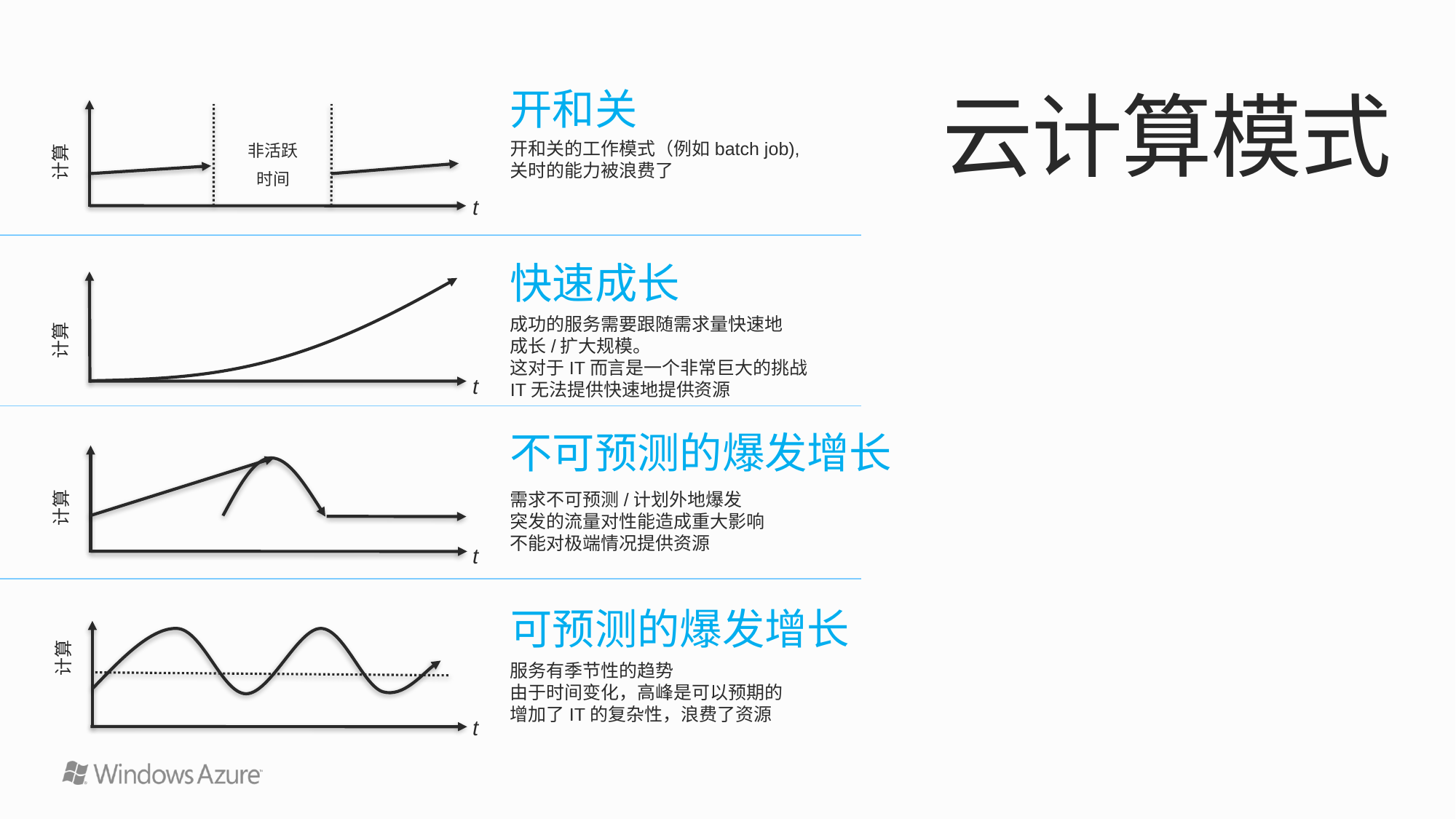

开和关
开和关的工作模式（例如batch job),
关时的能力被浪费了
# 云计算模式

非活跃
时间
计算
t
快速成长
成功的服务需要跟随需求量快速地
成长/扩大规模。
这对于IT而言是一个非常巨大的挑战
IT无法提供快速地提供资源

计算
t
不可预测的爆发增长
需求不可预测/计划外地爆发
突发的流量对性能造成重大影响
不能对极端情况提供资源

计算
t
可预测的爆发增长
服务有季节性的趋势
由于时间变化，高峰是可以预期的
增加了IT的复杂性，浪费了资源

计算
t